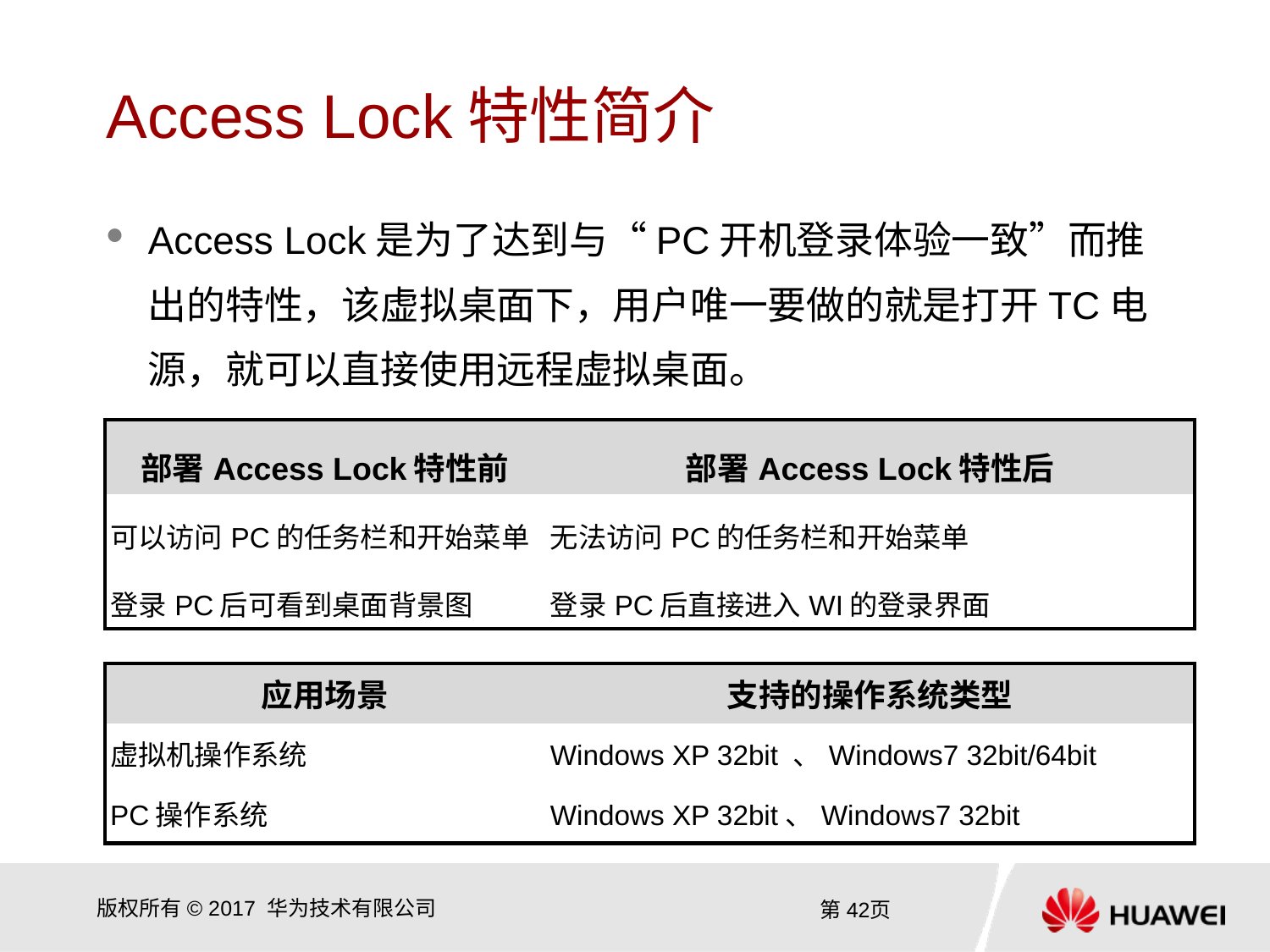

# Access Lock特性简介
Access Lock是为了达到与“PC开机登录体验一致”而推出的特性，该虚拟桌面下，用户唯一要做的就是打开TC电源，就可以直接使用远程虚拟桌面。

| 部署Access Lock特性前 | 部署Access Lock特性后 |
| --- | --- |
| 可以访问PC的任务栏和开始菜单 | 无法访问PC的任务栏和开始菜单 |
| 登录PC后可看到桌面背景图 | 登录PC后直接进入WI的登录界面 |
| 应用场景 | 支持的操作系统类型 |
| --- | --- |
| 虚拟机操作系统 | Windows XP 32bit 、Windows7 32bit/64bit |
| PC操作系统 | Windows XP 32bit、Windows7 32bit |